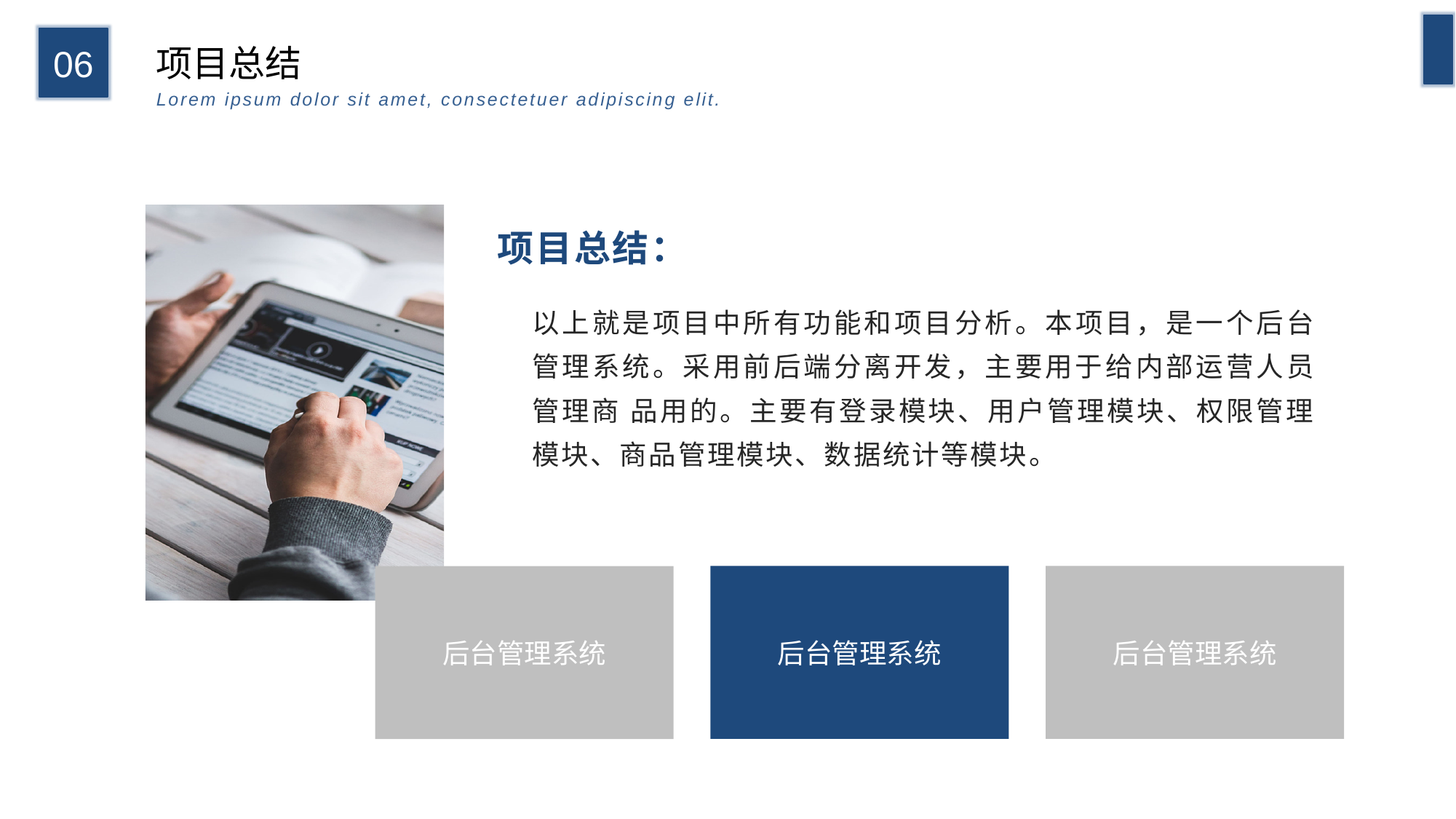

06
项目总结
Lorem ipsum dolor sit amet, consectetuer adipiscing elit.

项目总结：
以上就是项目中所有功能和项目分析。本项目，是一个后台管理系统。采用前后端分离开发，主要用于给内部运营人员管理商 品用的。主要有登录模块、用户管理模块、权限管理模块、商品管理模块、数据统计等模块。
后台管理系统
后台管理系统
后台管理系统